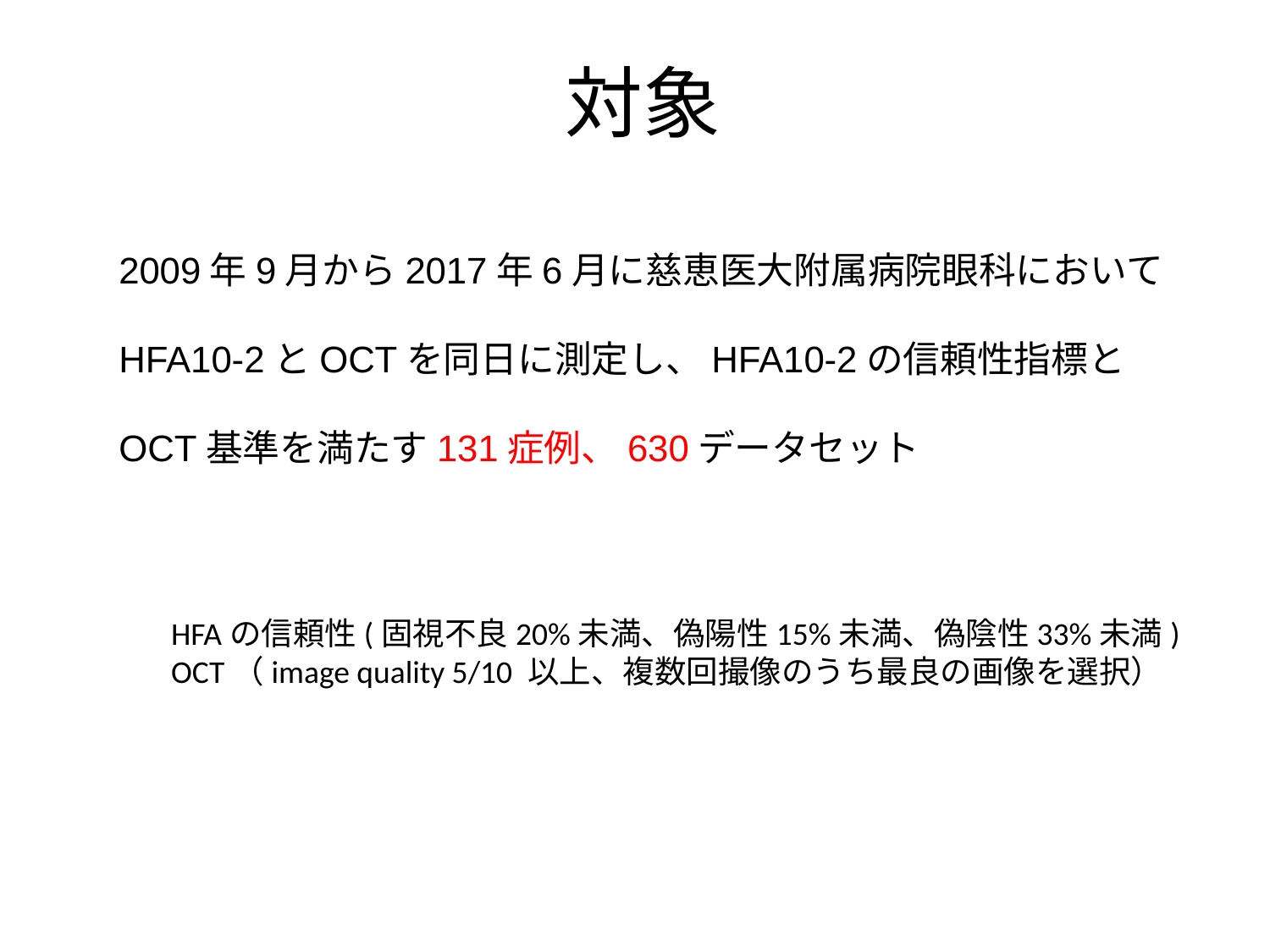

# 対象
2009年9月から2017年6月に慈恵医大附属病院眼科においてHFA10-2とOCTを同日に測定し、HFA10-2の信頼性指標と
OCT基準を満たす131症例、630データセット
HFAの信頼性(固視不良20%未満、偽陽性15%未満、偽陰性33%未満)
OCT（image quality 5/10 以上、複数回撮像のうち最良の画像を選択）